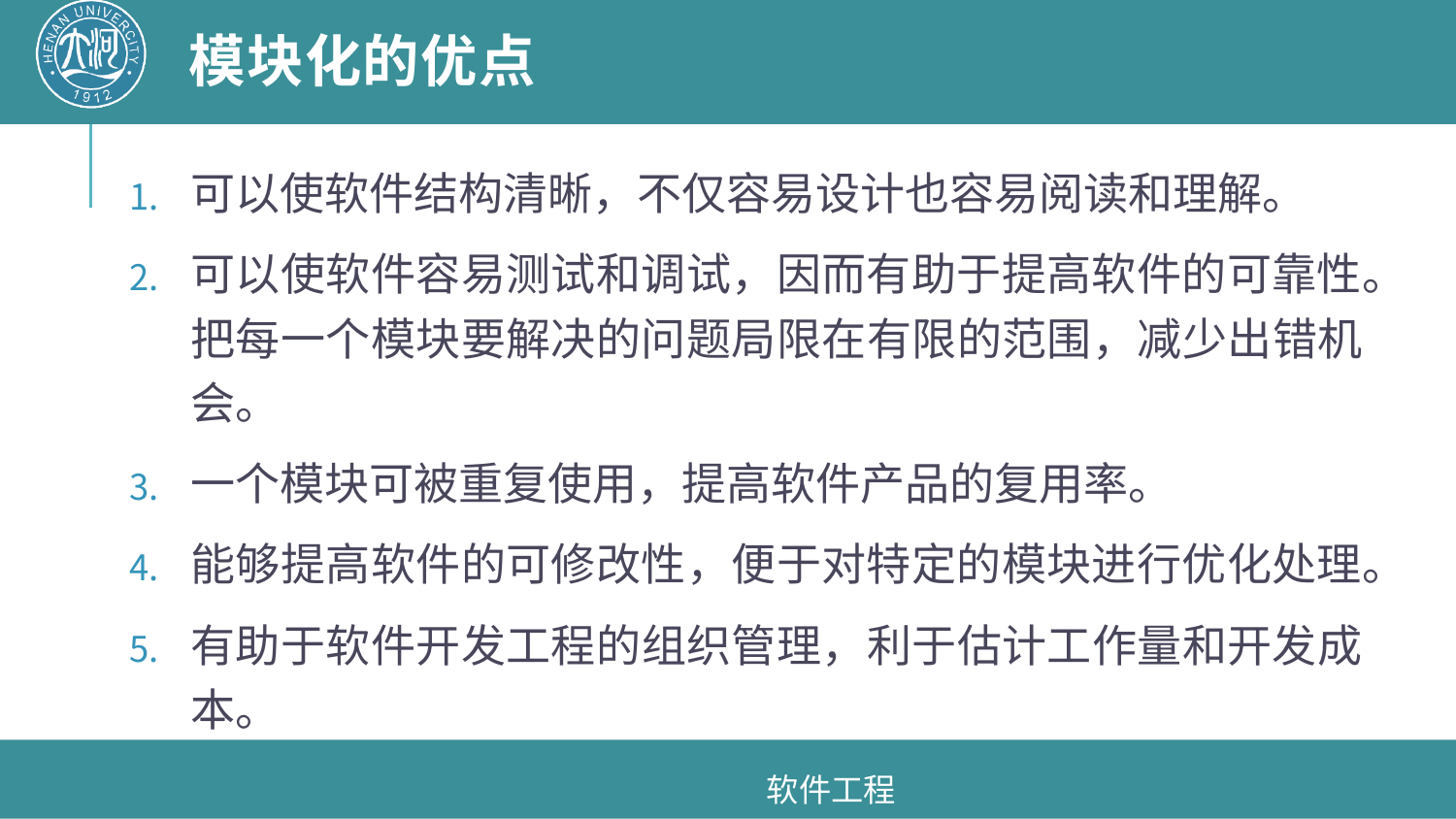

# 模块化的优点
可以使软件结构清晰，不仅容易设计也容易阅读和理解。
可以使软件容易测试和调试，因而有助于提高软件的可靠性。把每一个模块要解决的问题局限在有限的范围，减少出错机会。
一个模块可被重复使用，提高软件产品的复用率。
能够提高软件的可修改性，便于对特定的模块进行优化处理。
有助于软件开发工程的组织管理，利于估计工作量和开发成本。

软件工程
132